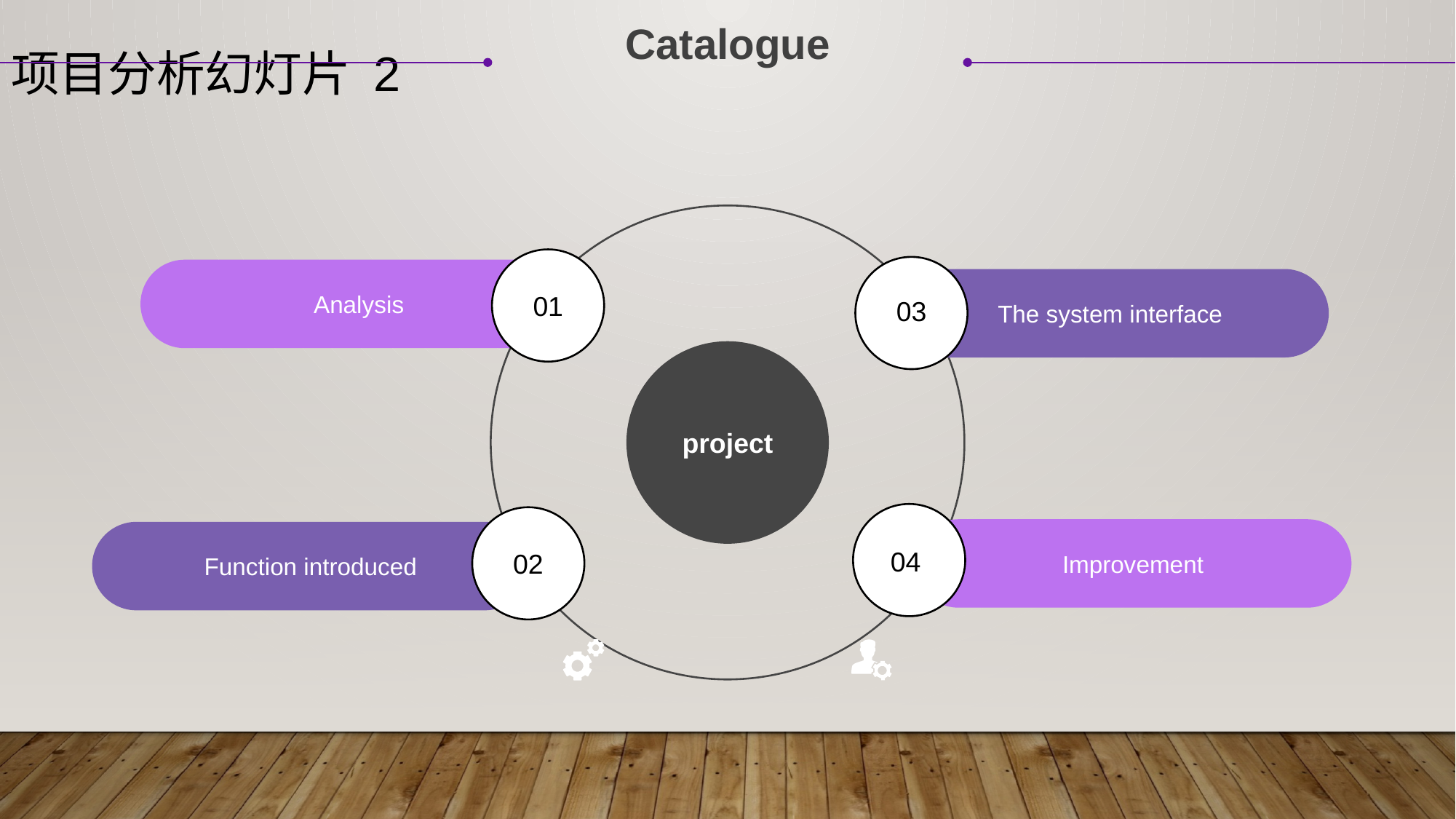

Catalogue
项目分析幻灯片 2

01

Analysis
The system interface
 03
project

02
Improvement
Function introduced
04